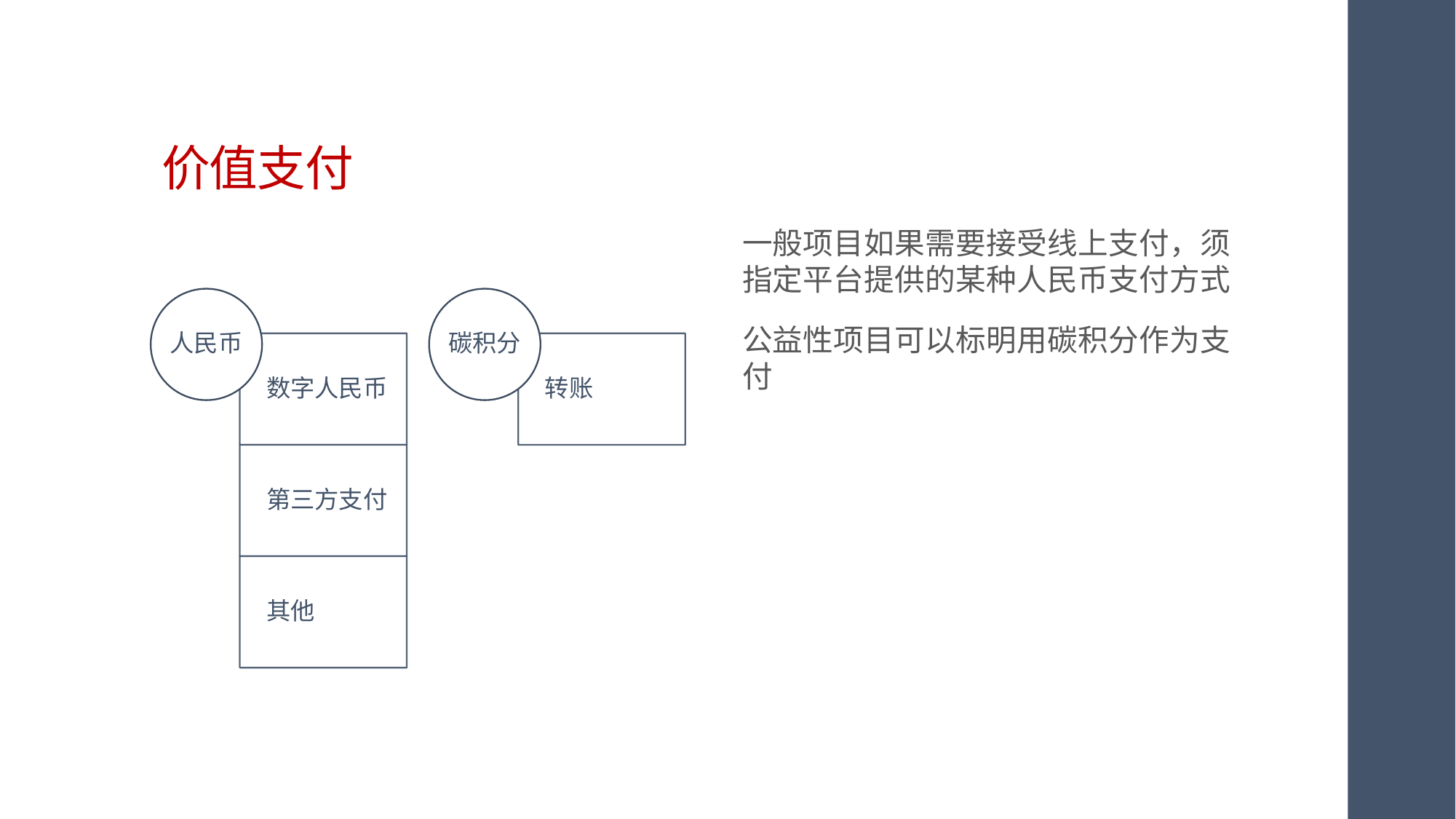

# 价值支付
数字人民币
第三方支付
其他
人民币
转账
碳积分
一般项目如果需要接受线上支付，须指定平台提供的某种人民币支付方式
公益性项目可以标明用碳积分作为支付